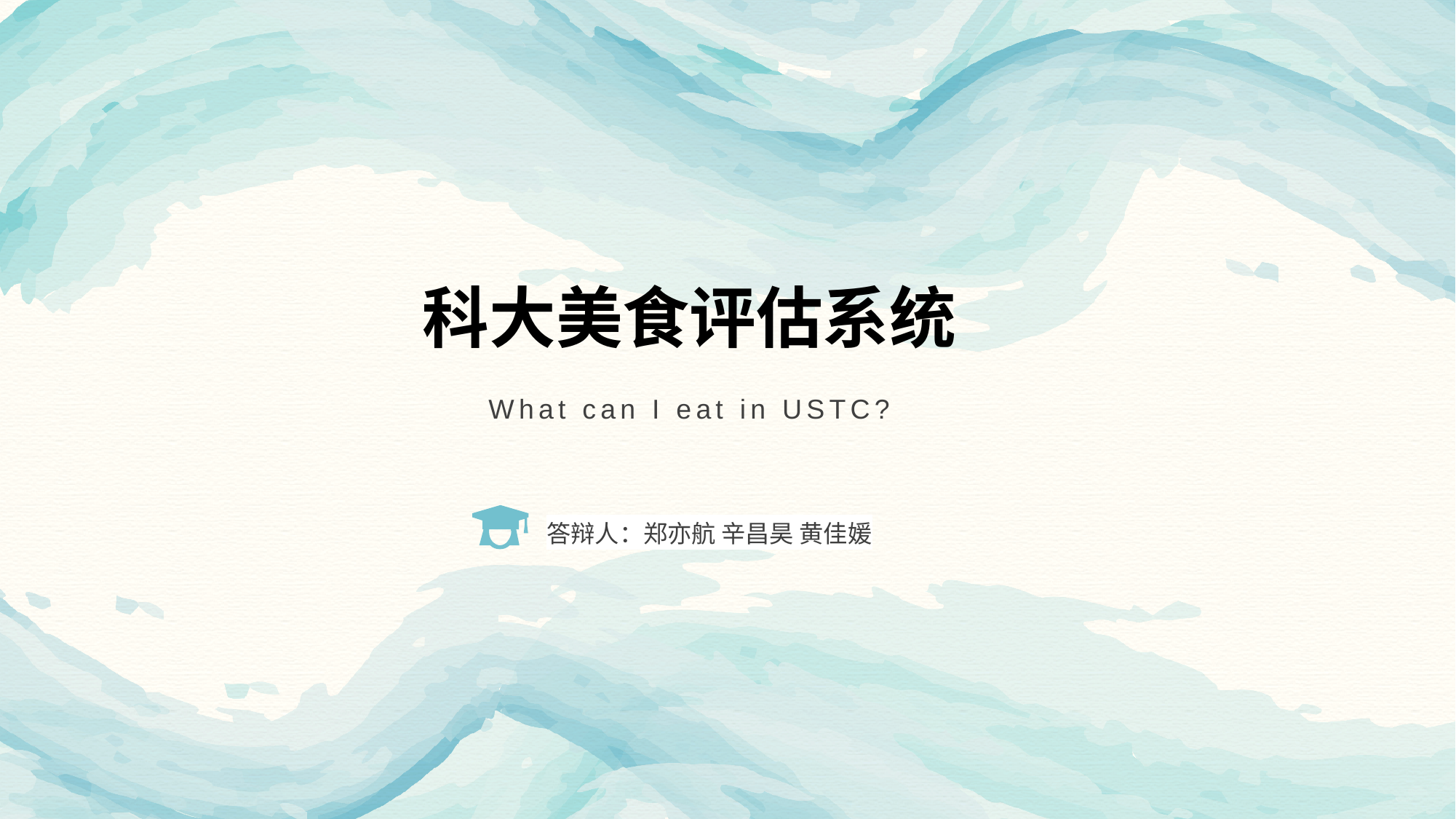

科大美食评估系统
What can I eat in USTC?

答辩人：郑亦航 辛昌昊 黄佳媛